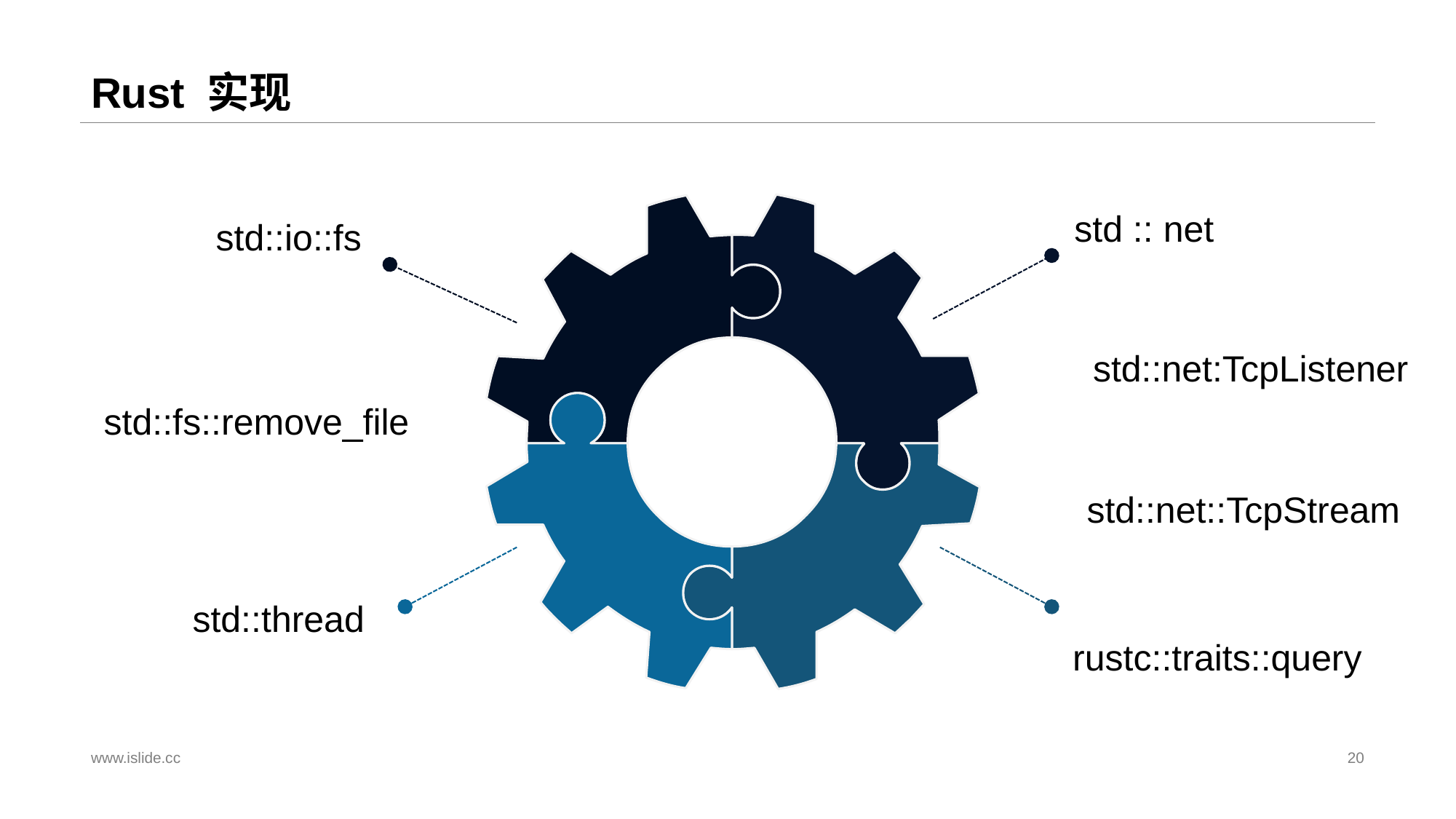

# Rust 实现

std :: net
std::io::fs
std::net:TcpListener

std::net::TcpStream
std::thread

rustc::traits::query
std::fs::remove_file
www.islide.cc
20